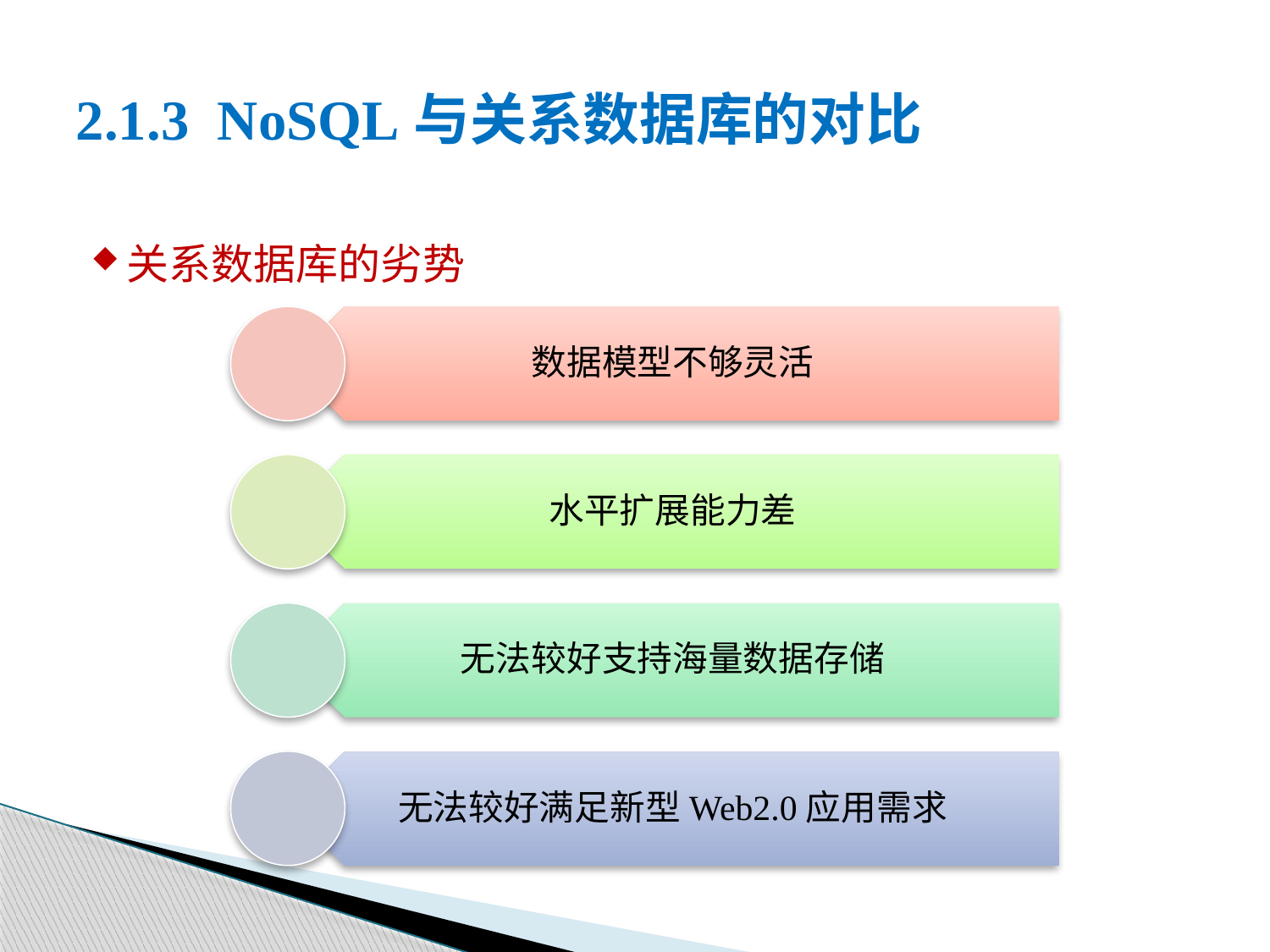

# 2.1.3  NoSQL与关系数据库的对比
关系数据库的劣势

数据模型不够灵活
水平扩展能力差
无法较好支持海量数据存储
无法较好满足新型Web2.0应用需求